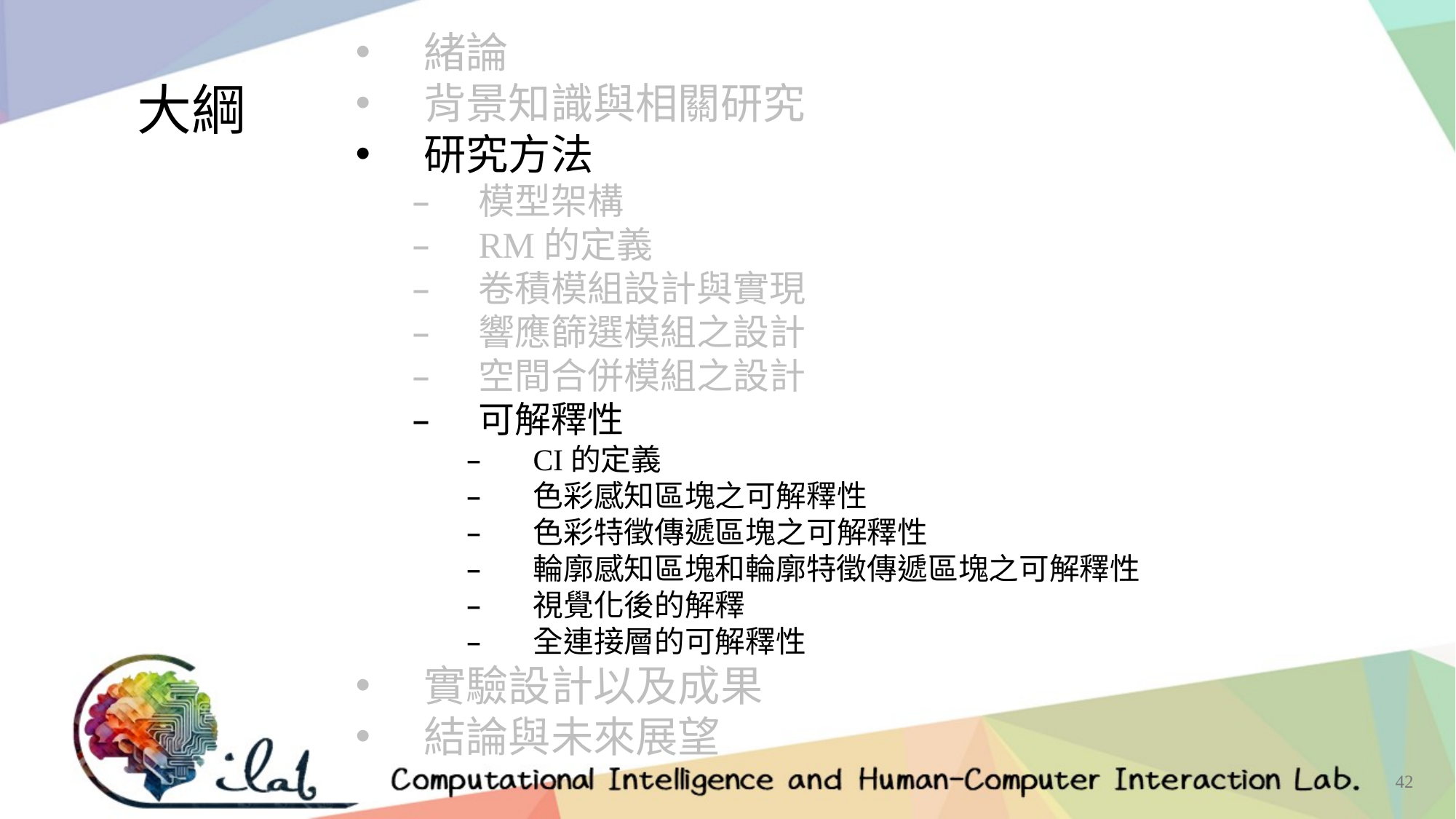

緒論
背景知識與相關研究
研究方法
模型架構
RM的定義
卷積模組設計與實現
響應篩選模組之設計
空間合併模組之設計
可解釋性
CI的定義
色彩感知區塊之可解釋性
色彩特徵傳遞區塊之可解釋性
輪廓感知區塊和輪廓特徵傳遞區塊之可解釋性
視覺化後的解釋
全連接層的可解釋性
實驗設計以及成果
結論與未來展望
大綱
42